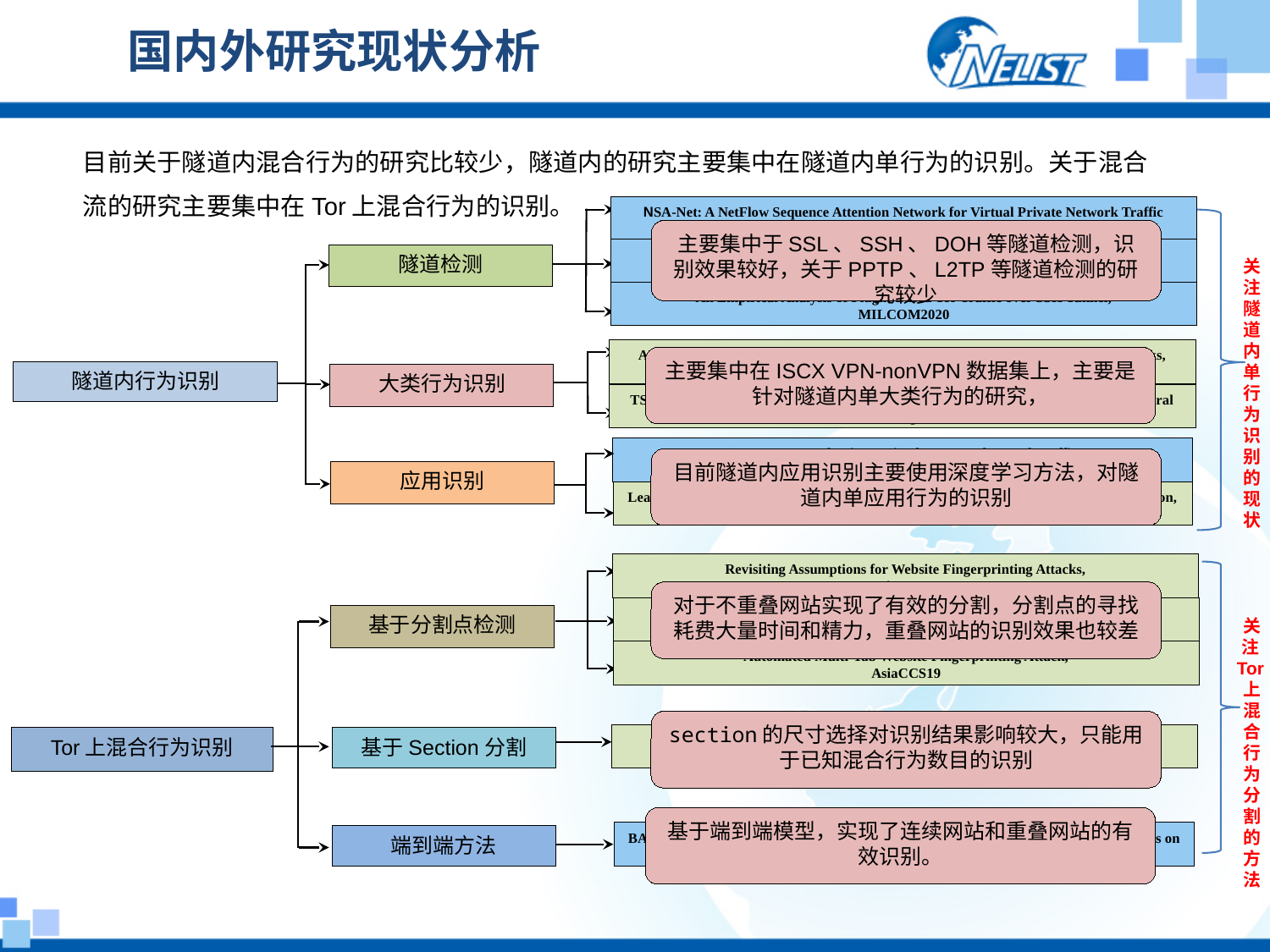

# 国内外研究现状分析
目前关于隧道内混合行为的研究比较少，隧道内的研究主要集中在隧道内单行为的识别。关于混合流的研究主要集中在Tor上混合行为的识别。
NSA-Net: A NetFlow Sequence Attention Network for Virtual Private Network Traffic Detection，WISE2020
隧道检测

大类行为识别
基于分割点检测
基于Section分割
隧道内行为识别
Tor上混合行为识别
应用识别

关注隧道内单行为识别的现状

关注Tor上混合行为分割的方法
Towards Aggregated Features: A Novel Proxy Detection Method Using NetFlow Data，HPCC2020
An Empirical Analysis of Plugin-Based Tor Traffic over SSH Tunnel,
MILCOM2020
LFETT2021:A Large-scale Fine-grained Encrypted Tunnel Traffic Dataset,
TrustCom2021
BAPM：Block Attention Profiling Model for Multi tab Website Fingerprinting Attacks on Tor,ACSAC2021
端到端方法
主要集中于SSL、SSH、DOH等隧道检测，识别效果较好，关于PPTP、L2TP等隧道检测的研究较少
A Session-Packets-Based encrypted traffic classification using capsule neural networks,
HPCC2019
主要集中在ISCX VPN-nonVPN数据集上，主要是针对隧道内单大类行为的研究，
TSCRNN: A novel classification scheme of encrypted traffic based on flow spatiotemporal features for efficient management of IIoT, CN2021
目前隧道内应用识别主要使用深度学习方法，对隧道内单应用行为的识别
Learning to Classify: A Flow-Based Relation Network for Encrypted Traffic Classification,
WWW2020
Revisiting Assumptions for Website Fingerprinting Attacks,
AsiaCCS19
对于不重叠网站实现了有效的分割，分割点的寻找耗费大量时间和精力，重叠网站的识别效果也较差
A Multi-tab Website Fingerprinting Attack，
AsiaCCS19
Automated Multi-Tab Website Fingerprinting Attack,
AsiaCCS19
section的尺寸选择对识别结果影响较大，只能用于已知混合行为数目的识别

Revisiting Assumptions for Website Fingerprinting Attacks,
AsiaCCS19
基于端到端模型，实现了连续网站和重叠网站的有效识别。
7